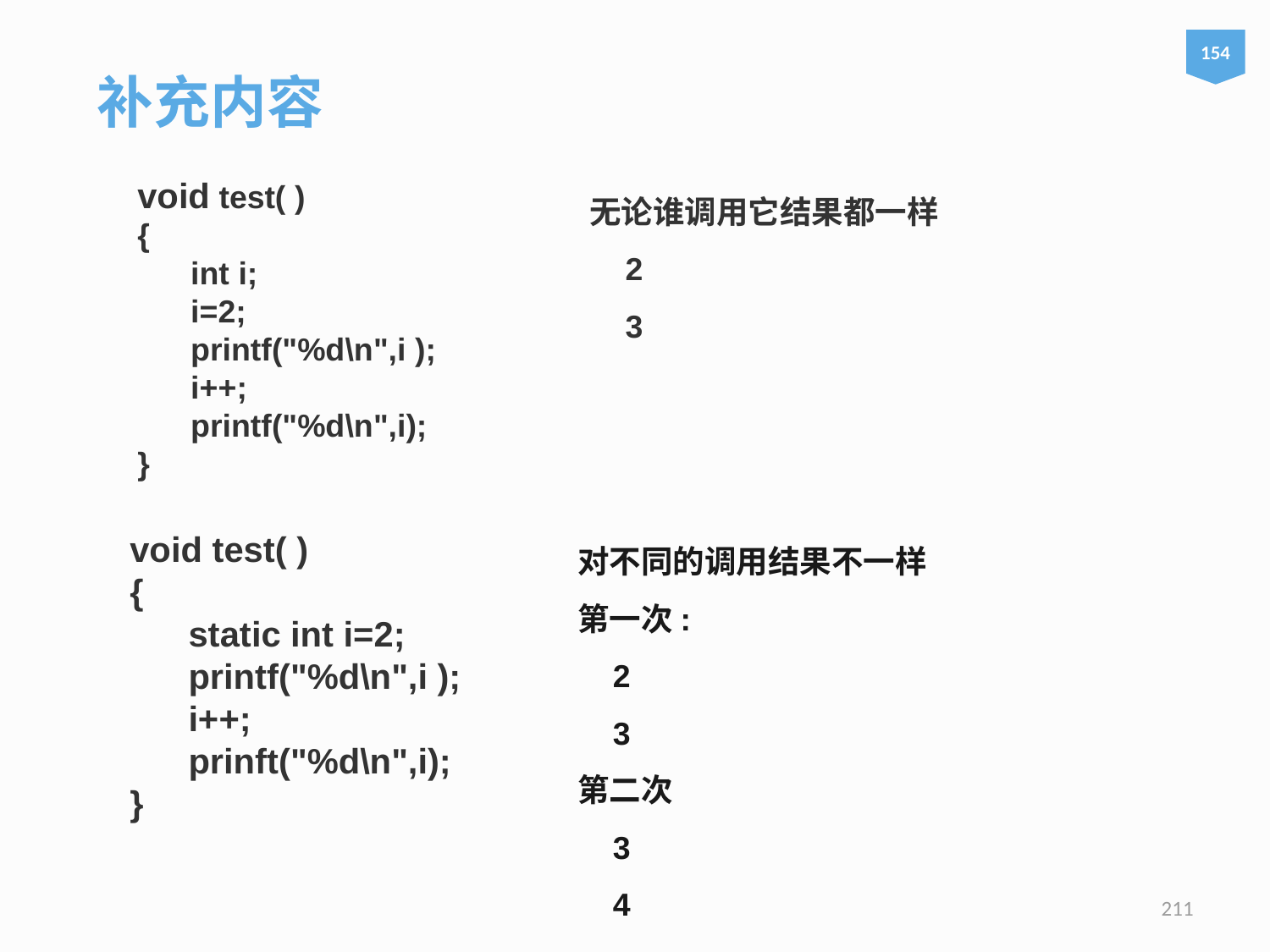

补充内容
154
void test( )
{
      int i;
      i=2;
      printf("%d\n",i );
      i++;
      printf("%d\n",i);
}
无论谁调用它结果都一样
    2
    3

对不同的调用结果不一样
第一次:
    2
    3
第二次
    3
    4
void test( )
{
      static int i=2;
      printf("%d\n",i );
      i++;
      prinft("%d\n",i);
}
211